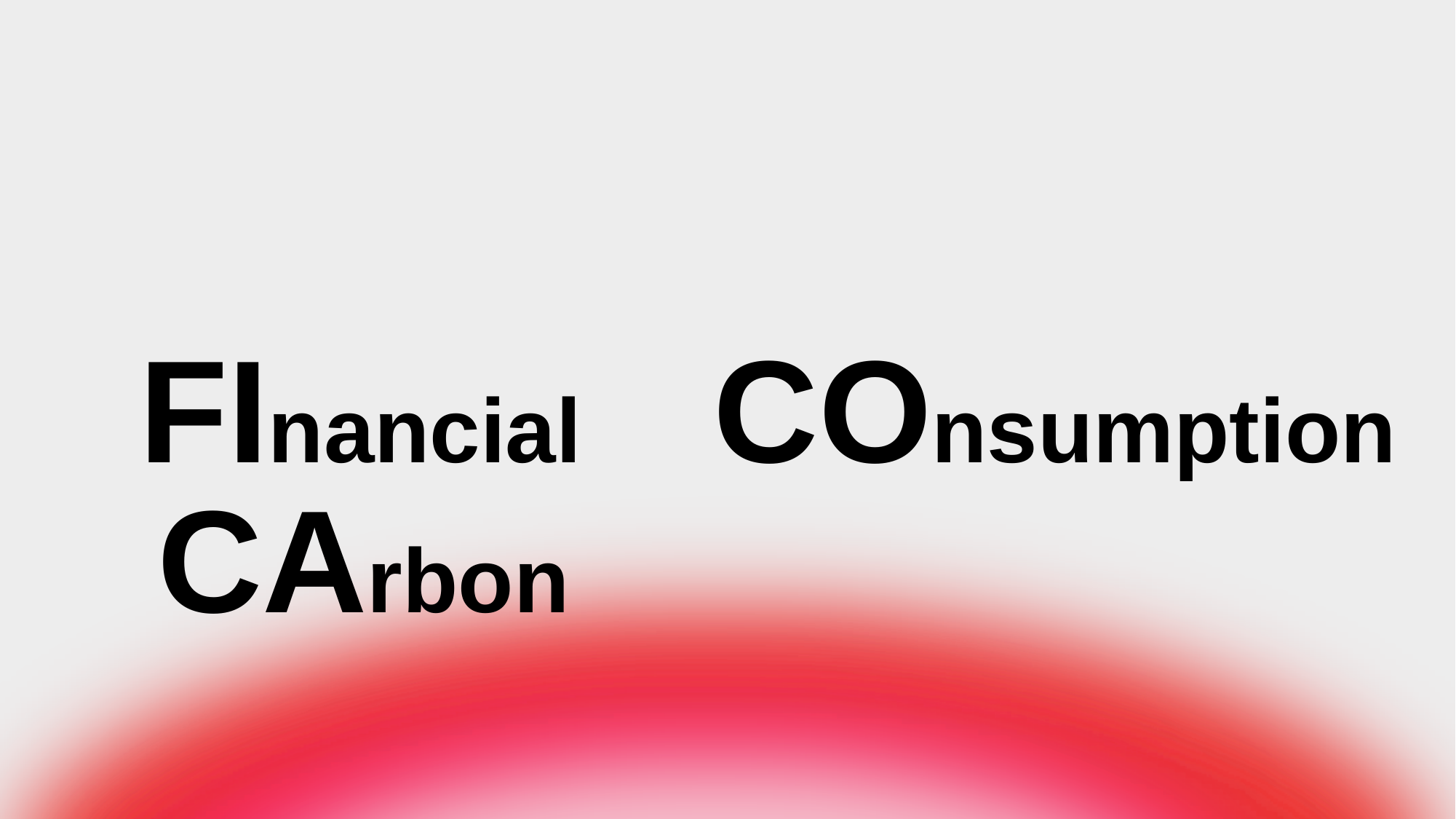

FInancial
COnsumption
CArbon
东方雨后彩虹小组
Fintech product design presentation